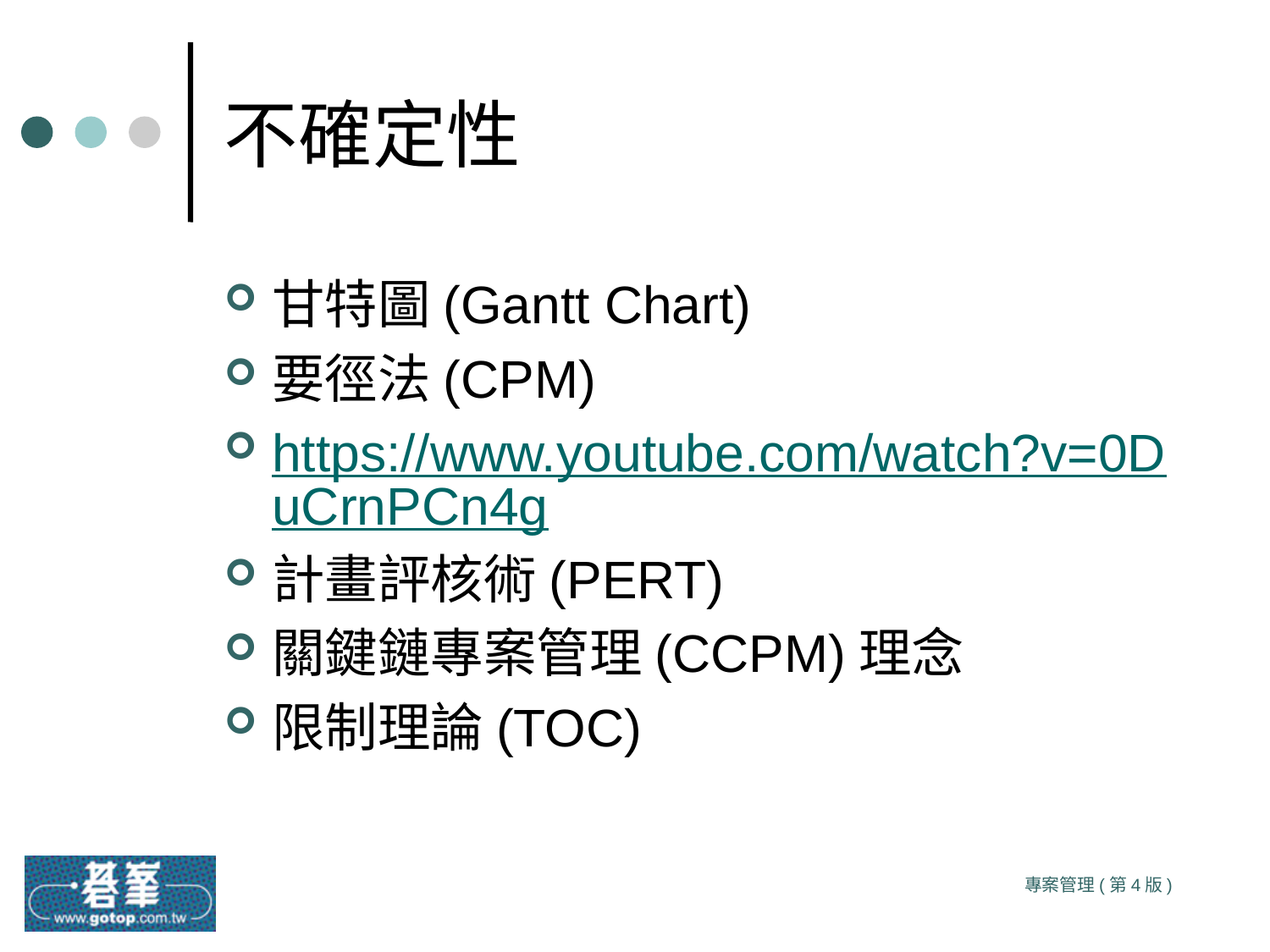

# 不確定性
甘特圖(Gantt Chart)
要徑法(CPM)
https://www.youtube.com/watch?v=0DuCrnPCn4g
計畫評核術(PERT)
關鍵鏈專案管理(CCPM)理念
限制理論(TOC)
專案管理(第4版)